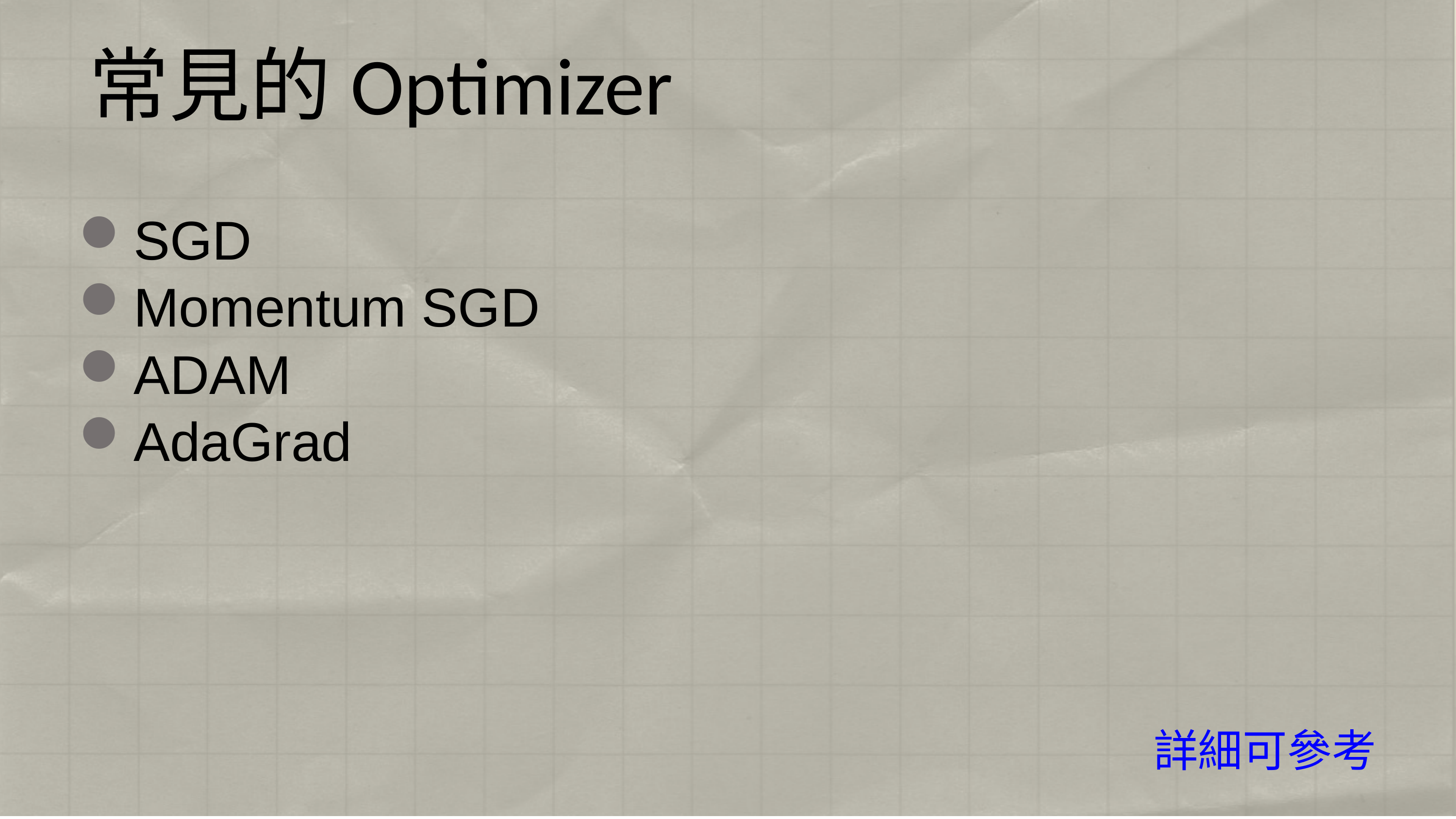

常見的Optimizer
SGD
Momentum SGD
ADAM
AdaGrad

詳細可參考